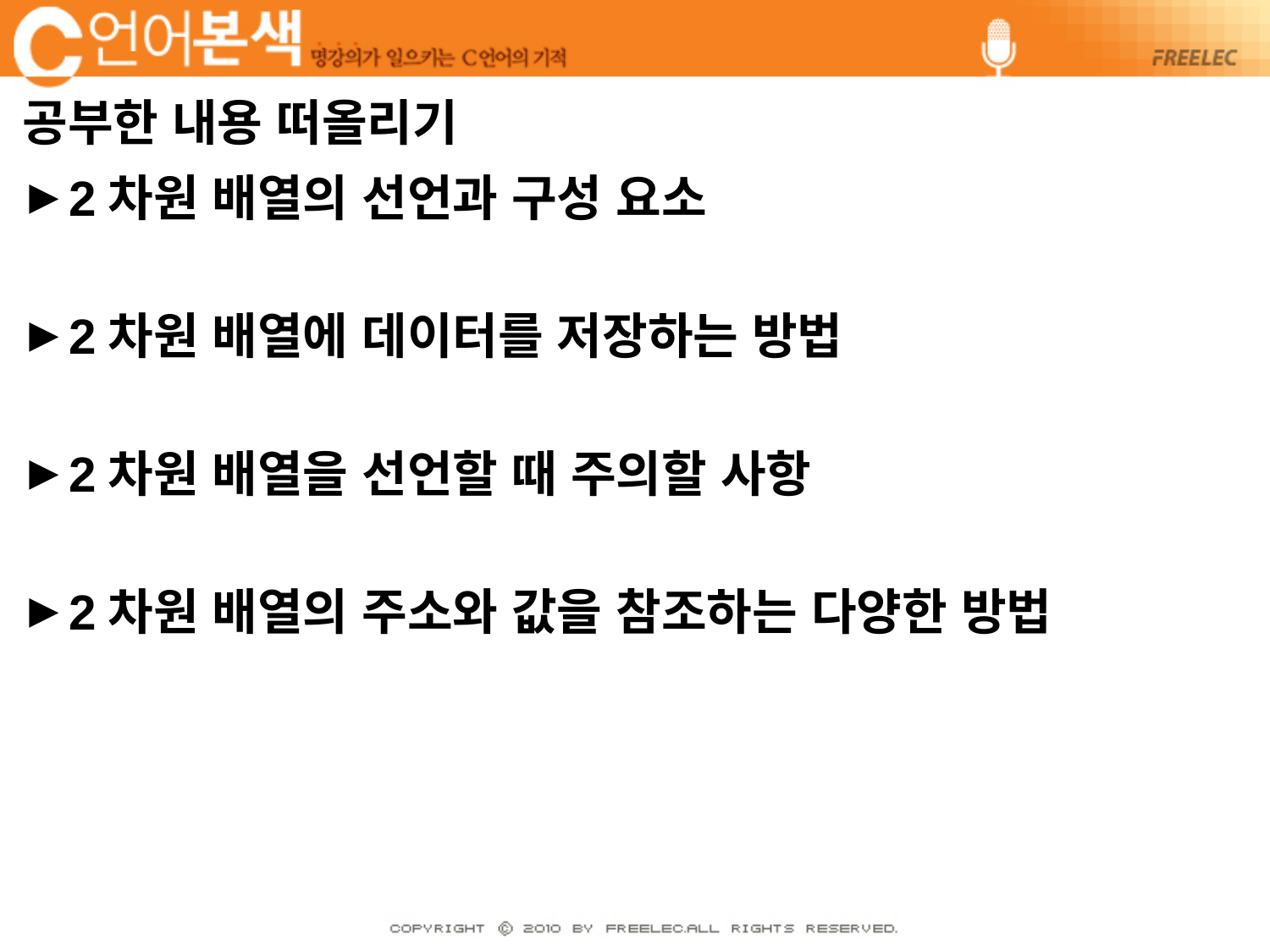

# 공부한 내용 떠올리기
2차원 배열의 선언과 구성 요소

2차원 배열에 데이터를 저장하는 방법

2차원 배열을 선언할 때 주의할 사항

2차원 배열의 주소와 값을 참조하는 다양한 방법